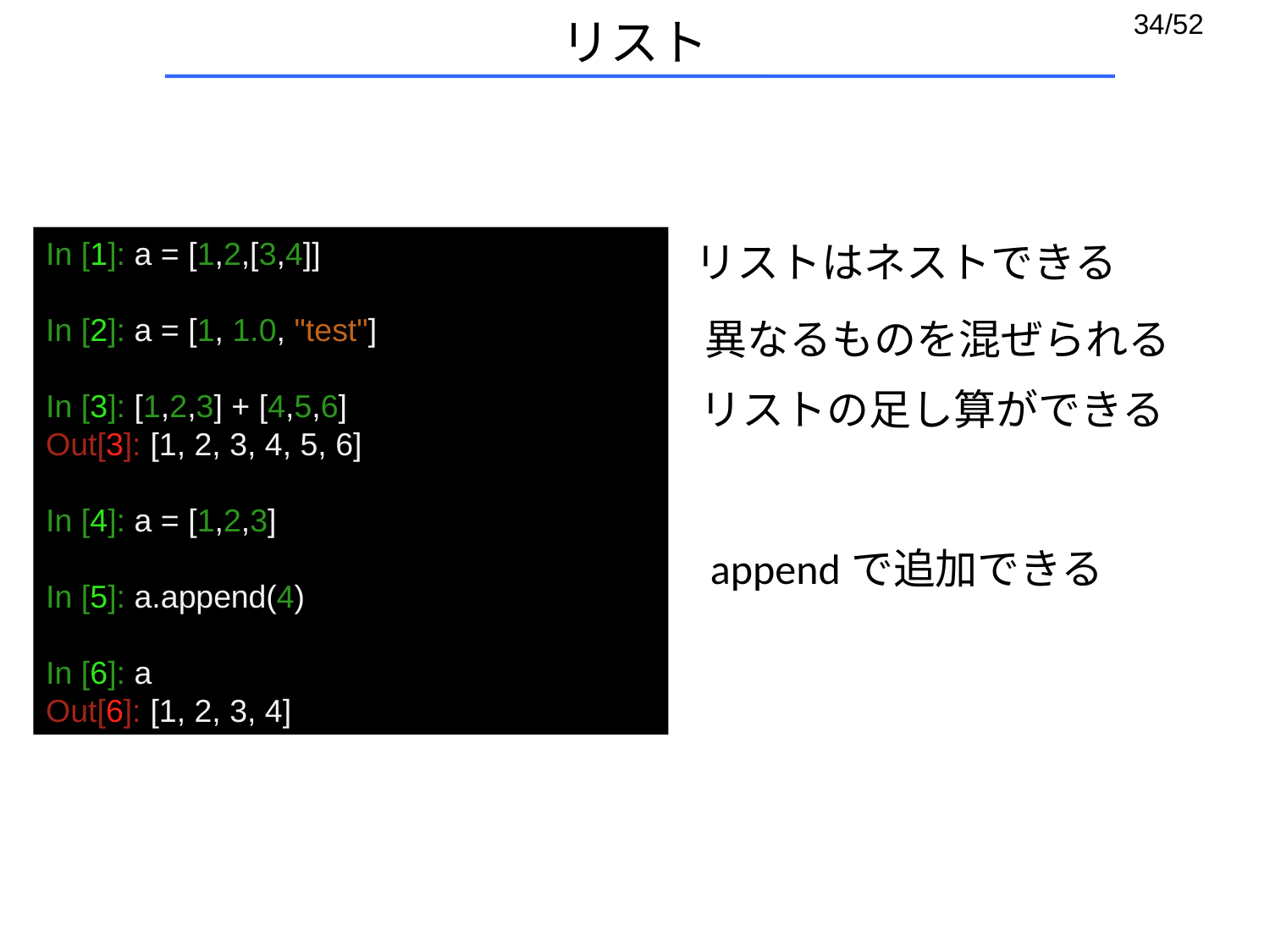

# リスト
In [1]: a = [1,2,[3,4]]

In [2]: a = [1, 1.0, "test"]

In [3]: [1,2,3] + [4,5,6]
Out[3]: [1, 2, 3, 4, 5, 6]

In [4]: a = [1,2,3]

In [5]: a.append(4)

In [6]: a
Out[6]: [1, 2, 3, 4]
リストはネストできる
異なるものを混ぜられる
リストの足し算ができる
appendで追加できる